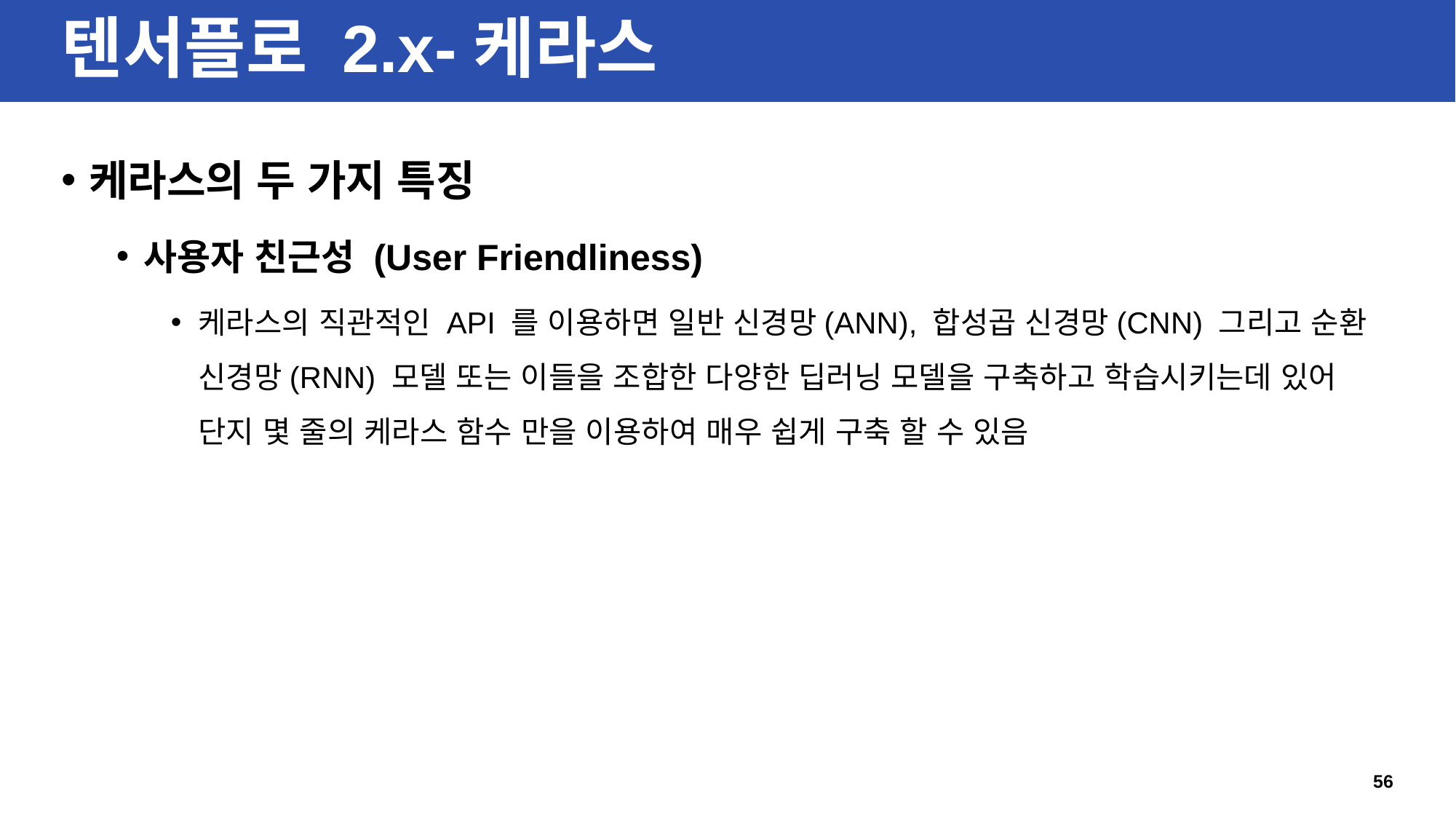

# 텐서플로 2.x-케라스
케라스의 두 가지 특징
사용자 친근성 (User Friendliness)
케라스의 직관적인 API 를 이용하면 일반 신경망(ANN), 합성곱 신경망(CNN) 그리고 순환 신경망(RNN) 모델 또는 이들을 조합한 다양한 딥러닝 모델을 구축하고 학습시키는데 있어 단지 몇 줄의 케라스 함수 만을 이용하여 매우 쉽게 구축 할 수 있음

56